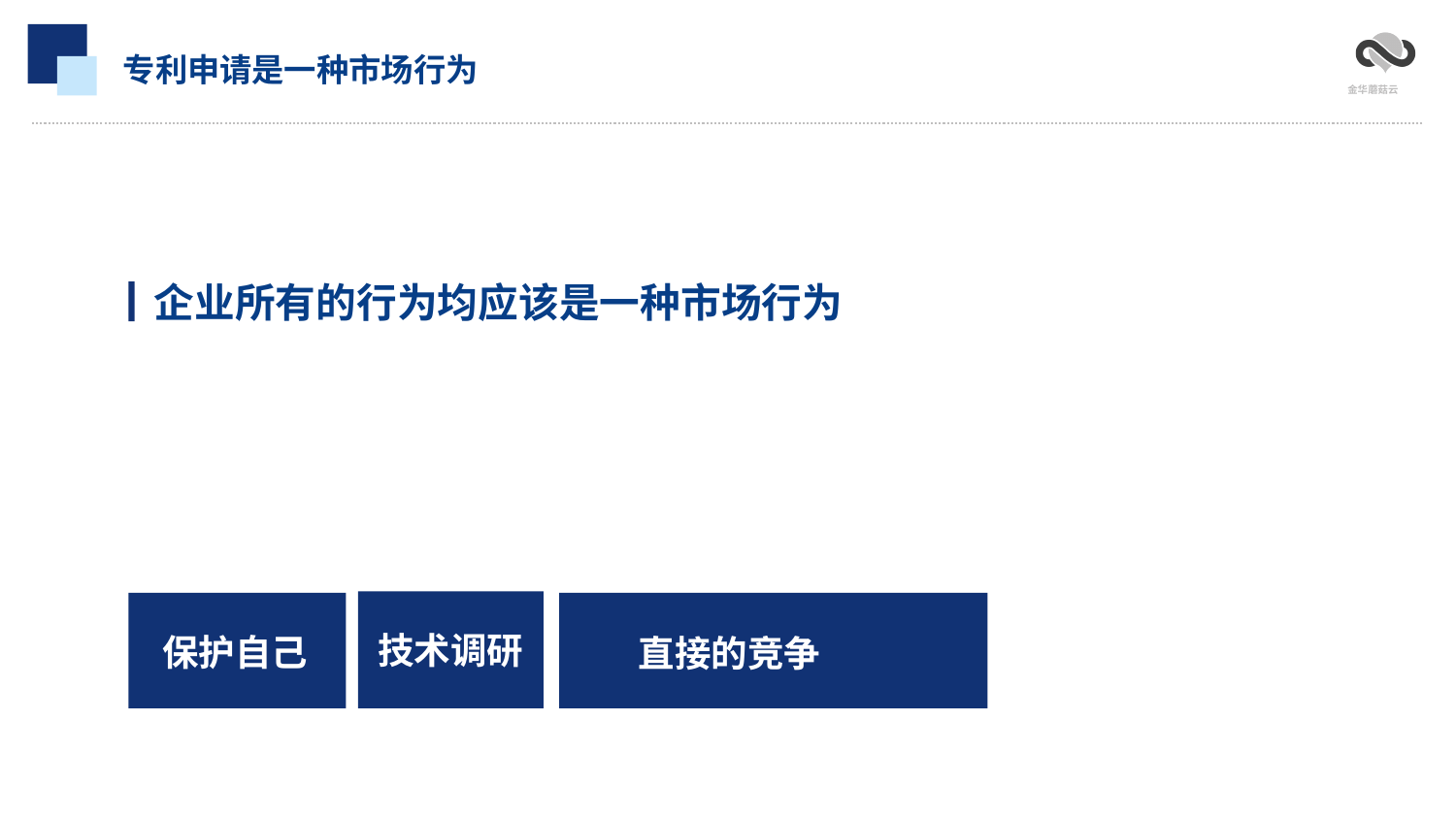

专利申请是一种市场行为
企业所有的行为均应该是一种市场行为

技术调研

保护自己
直接的竞争